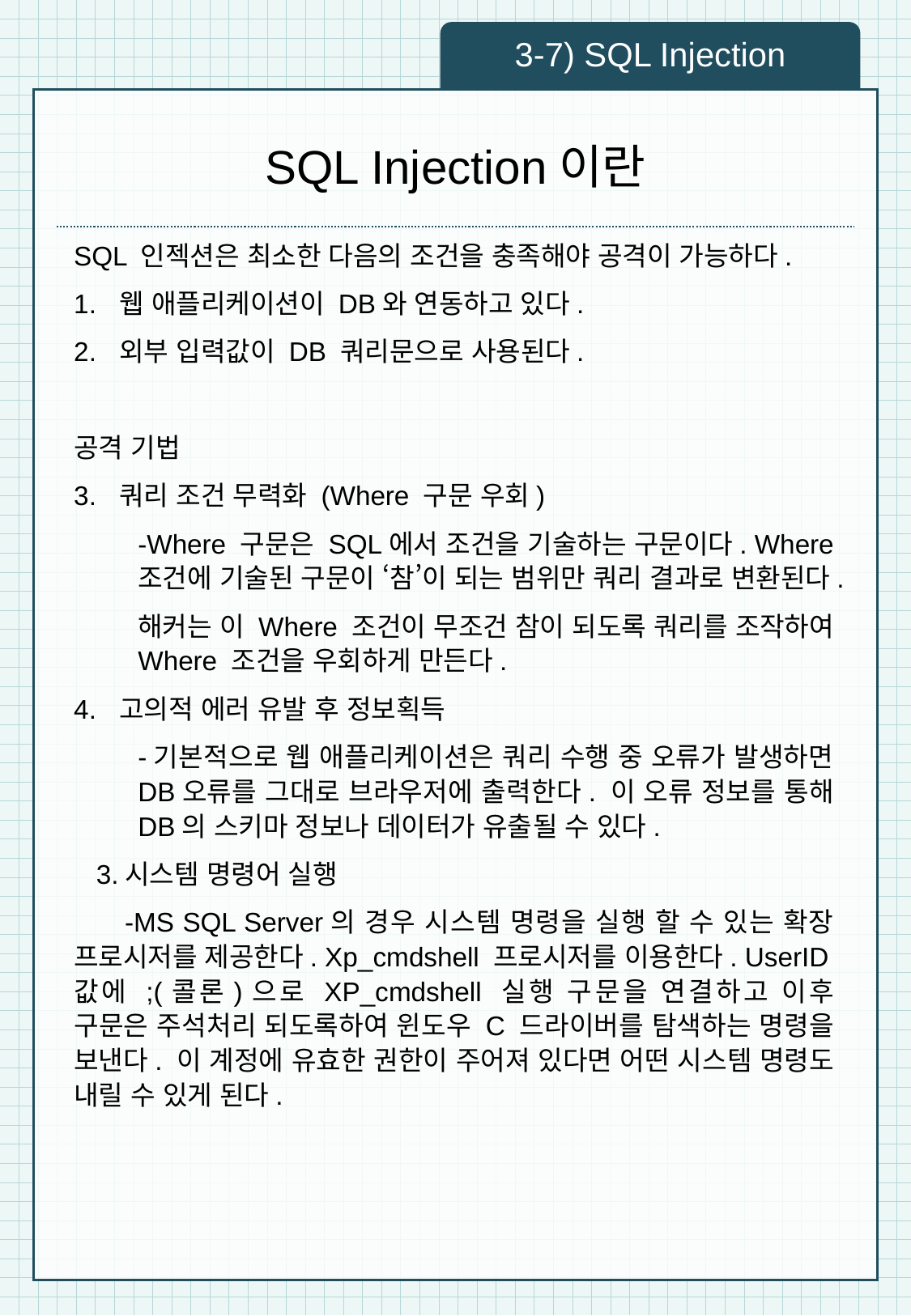

3-7) SQL Injection

# SQL Injection이란
SQL 인젝션은 최소한 다음의 조건을 충족해야 공격이 가능하다.
웹 애플리케이션이 DB와 연동하고 있다.
외부 입력값이 DB 쿼리문으로 사용된다.

공격 기법
쿼리 조건 무력화 (Where 구문 우회)
-Where 구문은 SQL에서 조건을 기술하는 구문이다. Where 조건에 기술된 구문이 ‘참’이 되는 범위만 쿼리 결과로 변환된다.
해커는 이 Where 조건이 무조건 참이 되도록 쿼리를 조작하여 Where 조건을 우회하게 만든다.
고의적 에러 유발 후 정보획득
-기본적으로 웹 애플리케이션은 쿼리 수행 중 오류가 발생하면 DB오류를 그대로 브라우저에 출력한다. 이 오류 정보를 통해 DB의 스키마 정보나 데이터가 유출될 수 있다.
   3.시스템 명령어 실행
      -MS SQL Server의 경우 시스템 명령을 실행 할 수 있는 확장 프로시저를 제공한다. Xp_cmdshell 프로시저를 이용한다. UserID값에 ;(콜론)으로 XP_cmdshell 실행 구문을 연결하고 이후 구문은 주석처리 되도록하여 윈도우 C 드라이버를 탐색하는 명령을 보낸다. 이 계정에 유효한 권한이 주어져 있다면 어떤 시스템 명령도 내릴 수 있게 된다.